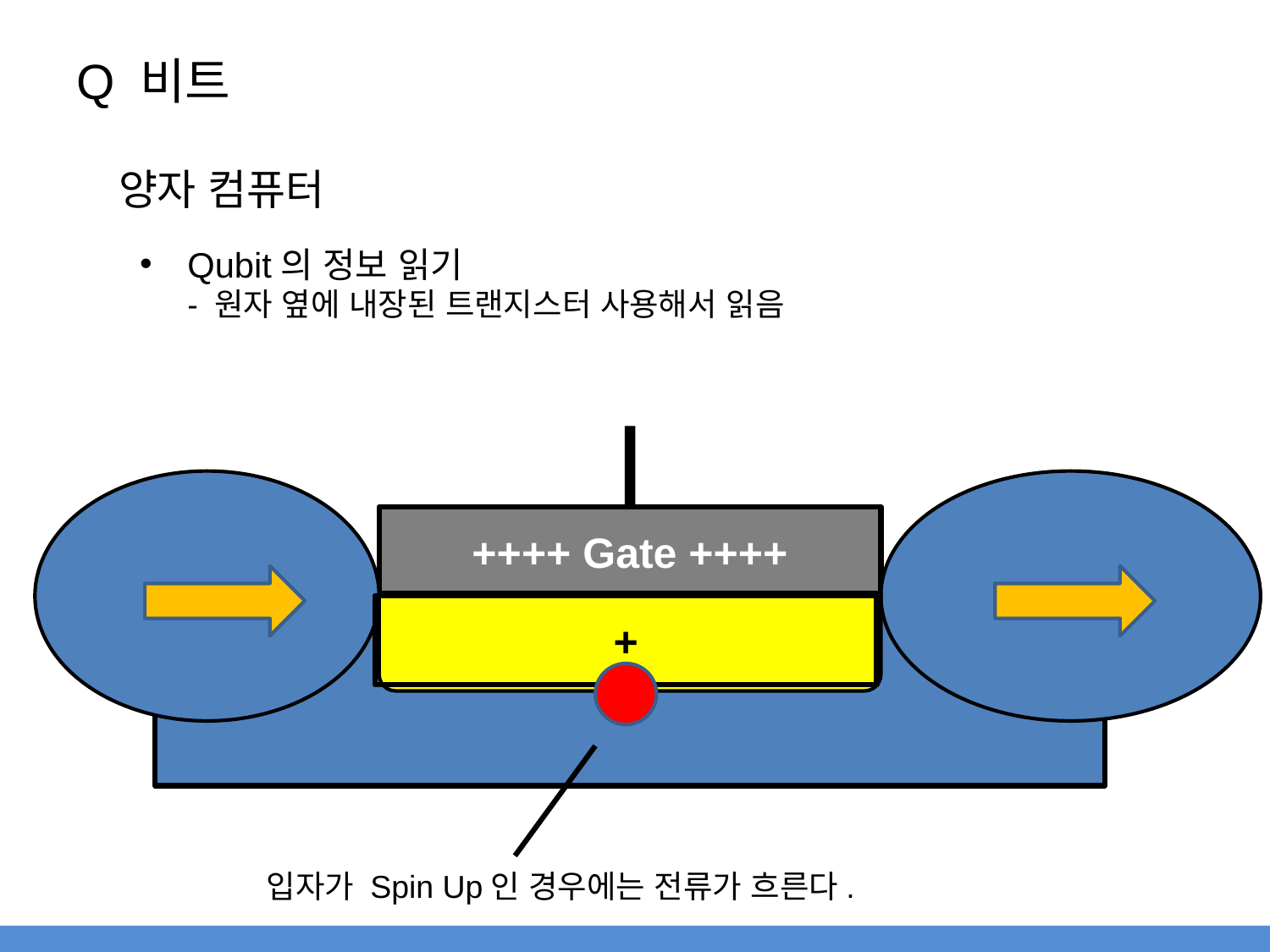

# Q 비트
양자 컴퓨터
Qubit의 정보 읽기
- 원자 옆에 내장된 트랜지스터 사용해서 읽음

++++ Gate ++++

+

입자가 Spin Up인 경우에는 전류가 흐른다.